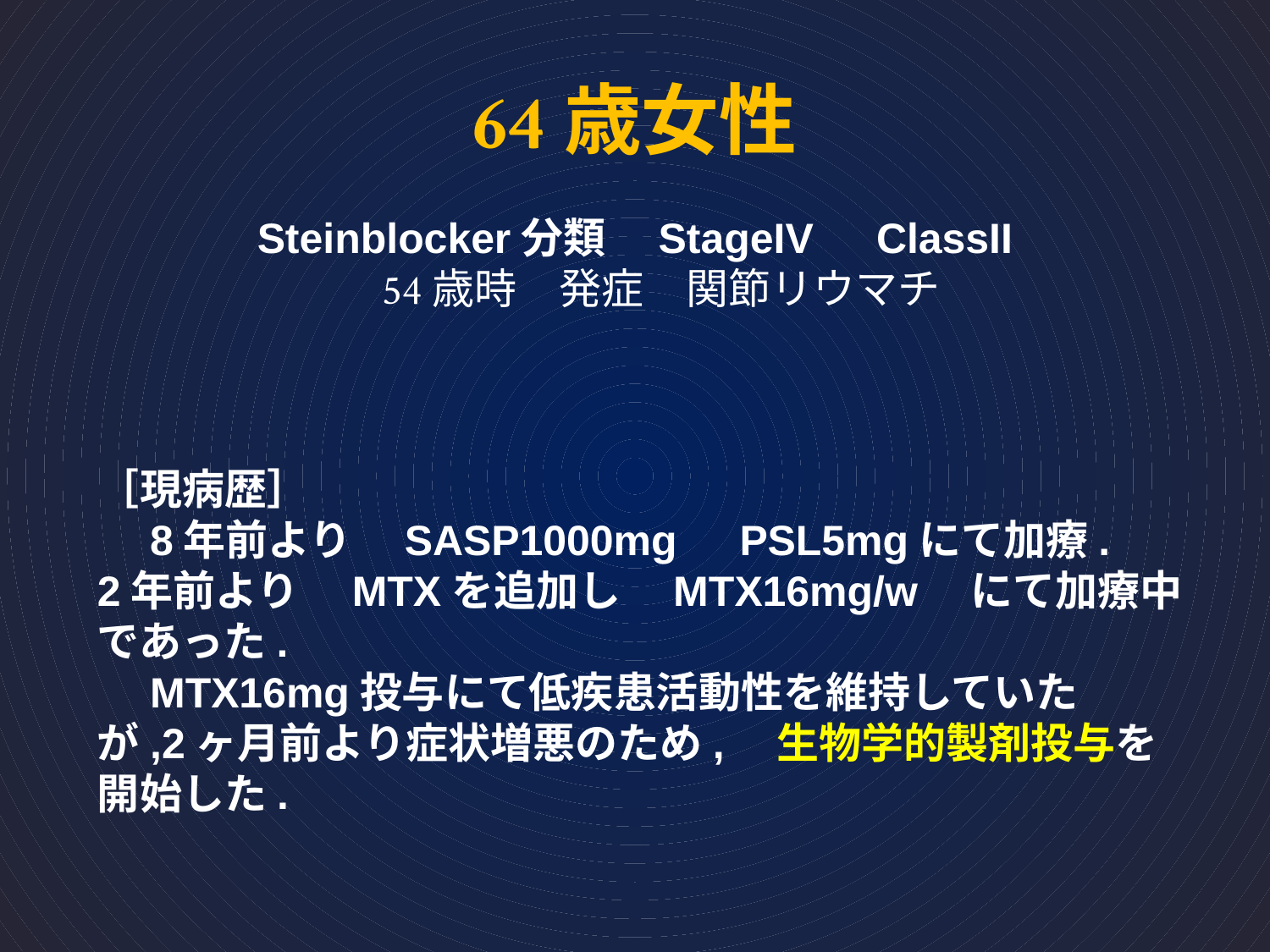

# 64歳女性
Steinblocker分類　StageIV　ClassII
　54歳時　発症　関節リウマチ
［現病歴］
　8年前より　SASP1000mg　PSL5mgにて加療.　2年前より　MTXを追加し　MTX16mg/w　にて加療中であった.
　MTX16mg投与にて低疾患活動性を維持していたが,2ヶ月前より症状増悪のため,　生物学的製剤投与を開始した.